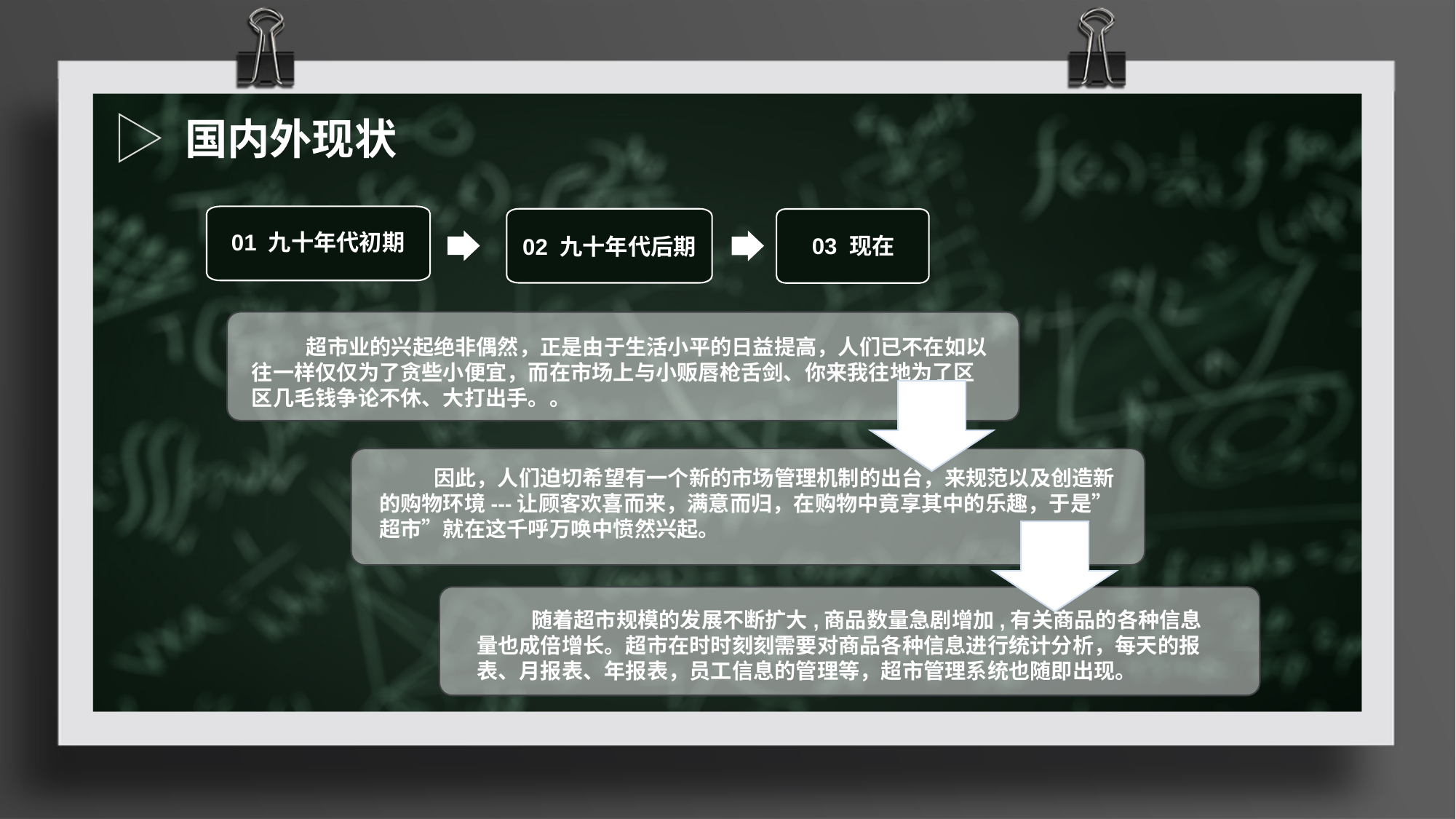

国内外现状

01 九十年代初期
03 现在
02 九十年代后期

超市业的兴起绝非偶然，正是由于生活小平的日益提高，人们已不在如以往一样仅仅为了贪些小便宜，而在市场上与小贩唇枪舌剑、你来我往地为了区区几毛钱争论不休、大打出手。。

因此，人们迫切希望有一个新的市场管理机制的出台，来规范以及创造新的购物环境---让顾客欢喜而来，满意而归，在购物中竟享其中的乐趣，于是”超市”就在这千呼万唤中愤然兴起。

随着超市规模的发展不断扩大,商品数量急剧增加,有关商品的各种信息量也成倍增长。超市在时时刻刻需要对商品各种信息进行统计分析，每天的报表、月报表、年报表，员工信息的管理等，超市管理系统也随即出现。